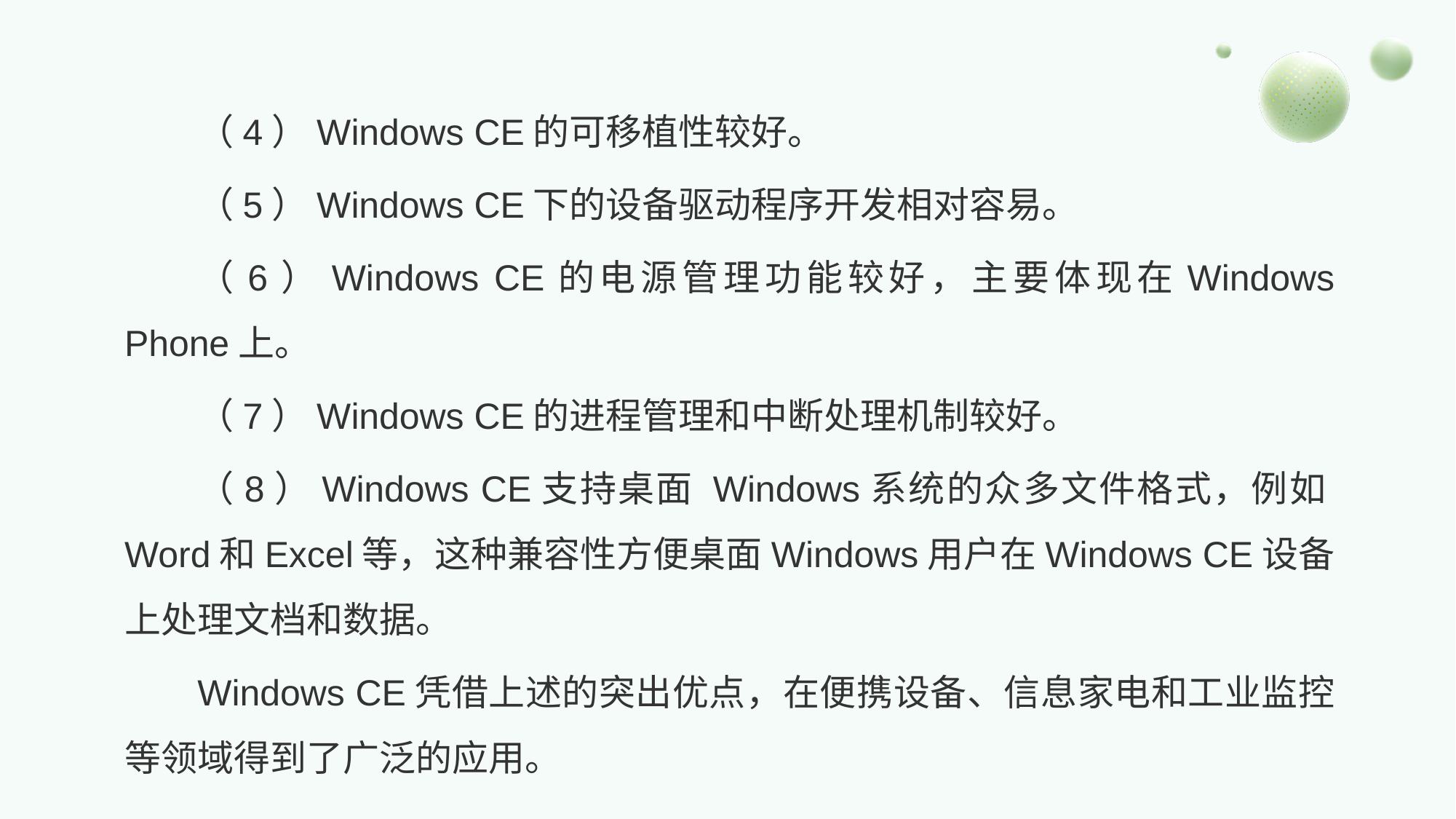

（4）Windows CE的可移植性较好。
（5）Windows CE下的设备驱动程序开发相对容易。
（6）Windows CE的电源管理功能较好，主要体现在Windows Phone上。
（7）Windows CE的进程管理和中断处理机制较好。
（8）Windows CE支持桌面 Windows系统的众多文件格式，例如Word和Excel等，这种兼容性方便桌面Windows用户在Windows CE设备上处理文档和数据。
Windows CE凭借上述的突出优点，在便携设备、信息家电和工业监控等领域得到了广泛的应用。